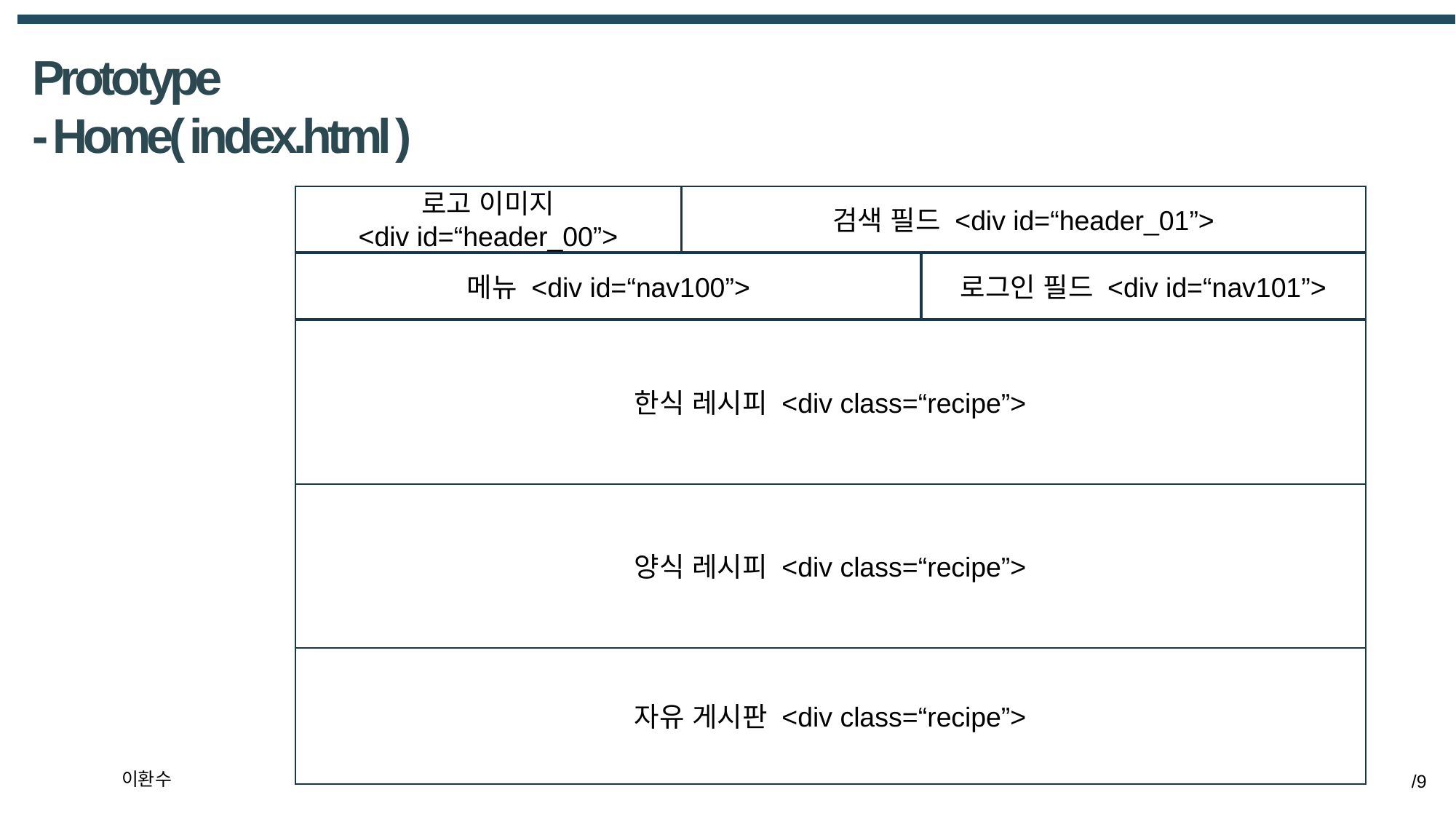

Prototype
- Home( index.html )
로고 이미지
<div id=“header_00”>

검색 필드 <div id=“header_01”>
메뉴 <div id=“nav100”>
로그인 필드 <div id=“nav101”>
한식 레시피 <div class=“recipe”>
양식 레시피 <div class=“recipe”>
자유 게시판 <div class=“recipe”>
이환수